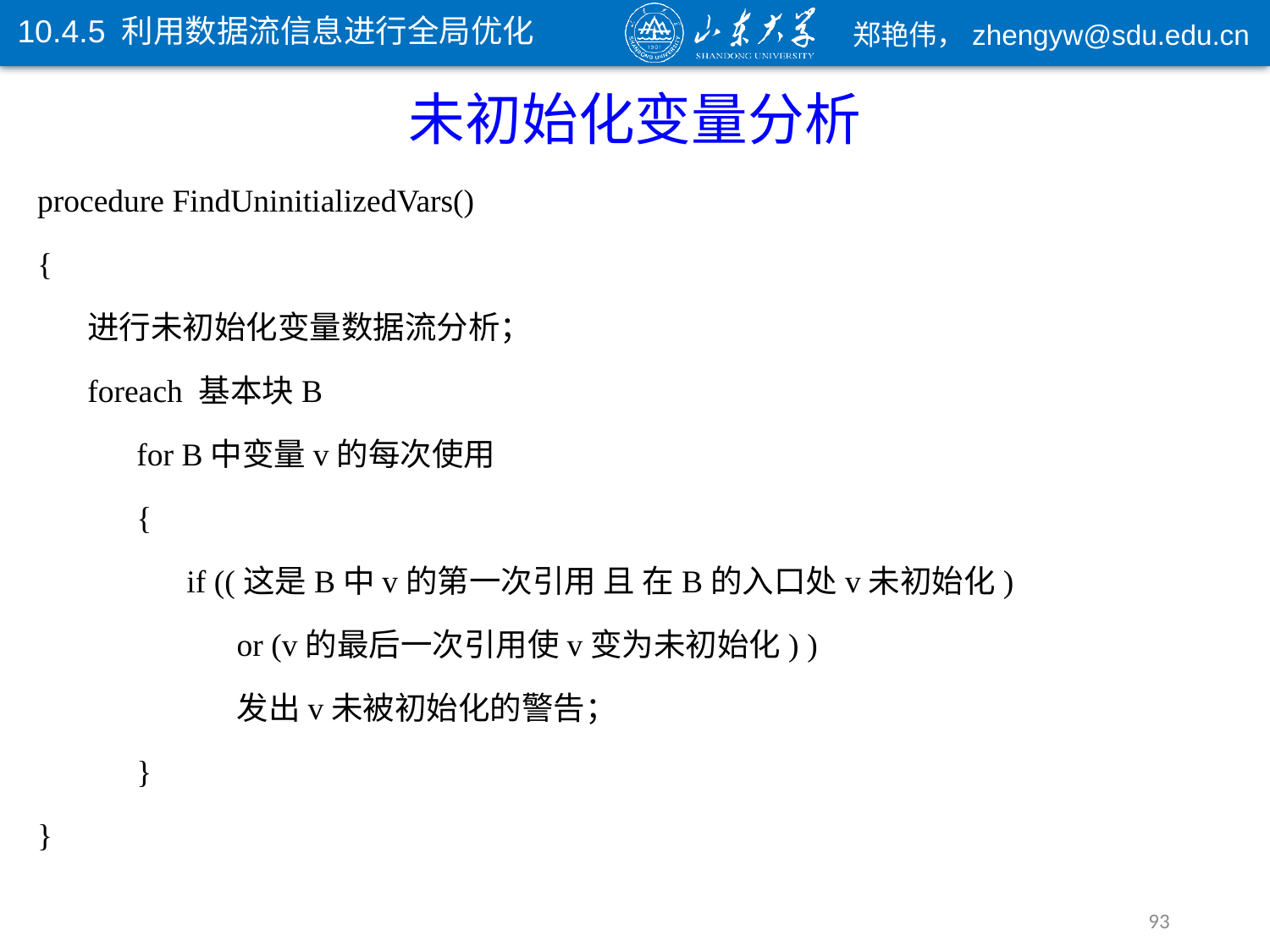

10.4.5 利用数据流信息进行全局优化
未初始化变量分析
procedure FindUninitializedVars()
{
进行未初始化变量数据流分析；
foreach 基本块B
for B中变量v的每次使用
{
if ((这是B中v的第一次引用 且 在B的入口处v未初始化)
or (v的最后一次引用使v变为未初始化) )
发出v未被初始化的警告；
}
}
93